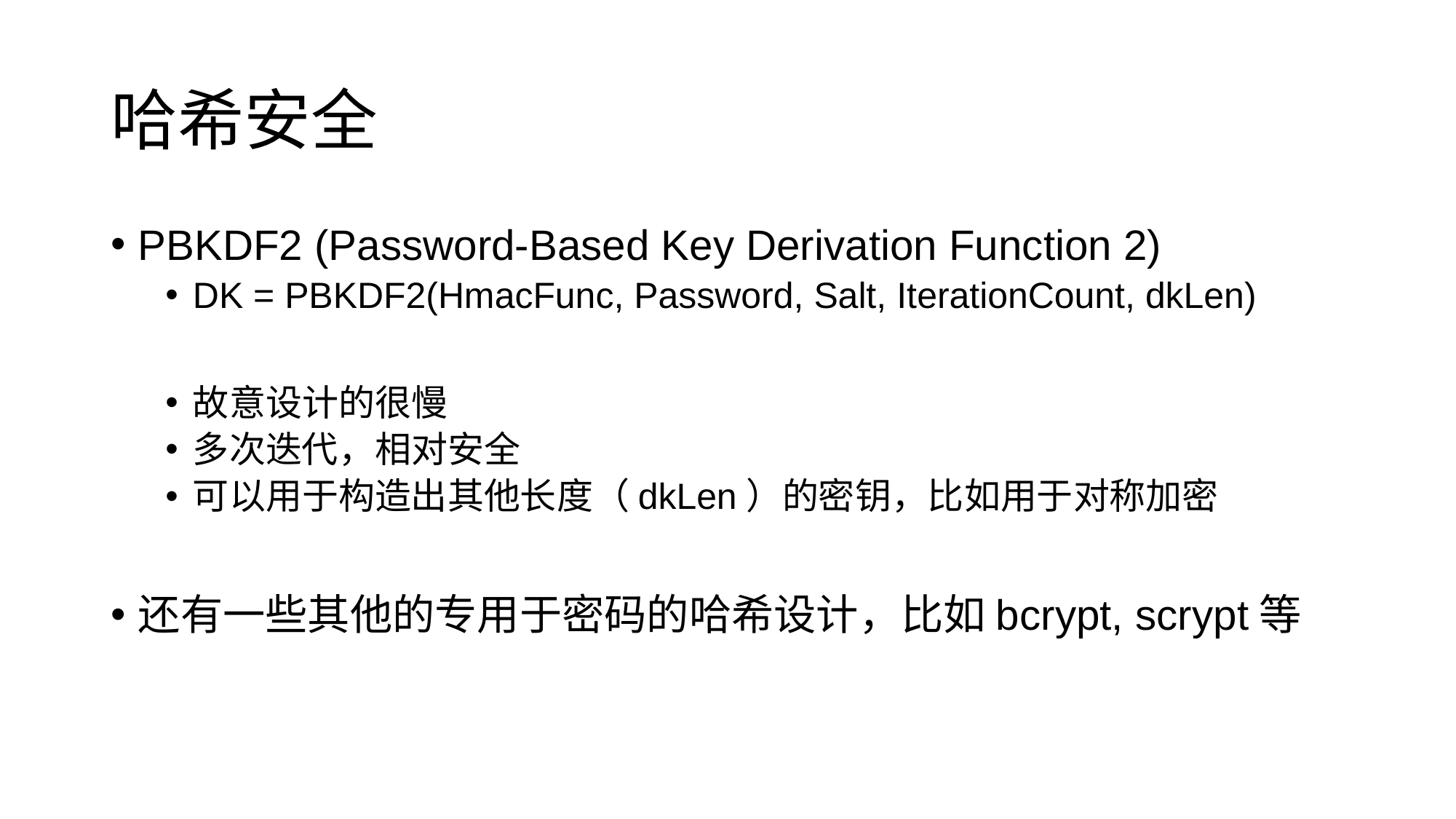

# 哈希安全
PBKDF2 (Password-Based Key Derivation Function 2)
DK = PBKDF2(HmacFunc, Password, Salt, IterationCount, dkLen)

故意设计的很慢
多次迭代，相对安全
可以用于构造出其他长度（dkLen）的密钥，比如用于对称加密

还有一些其他的专用于密码的哈希设计，比如bcrypt, scrypt等